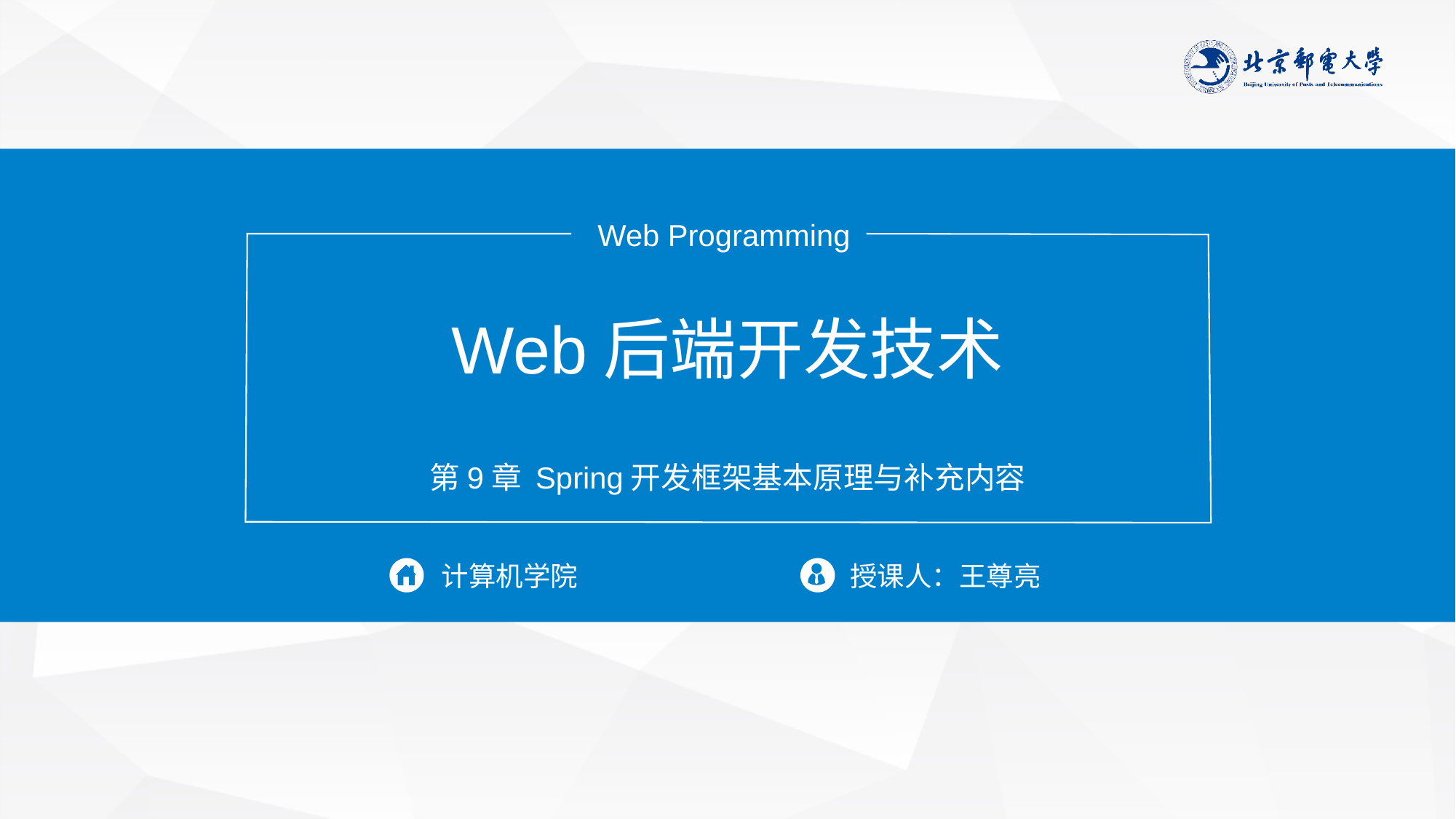

Web Programming

Web后端开发技术
第9章 Spring开发框架基本原理与补充内容
计算机学院
授课人：王尊亮